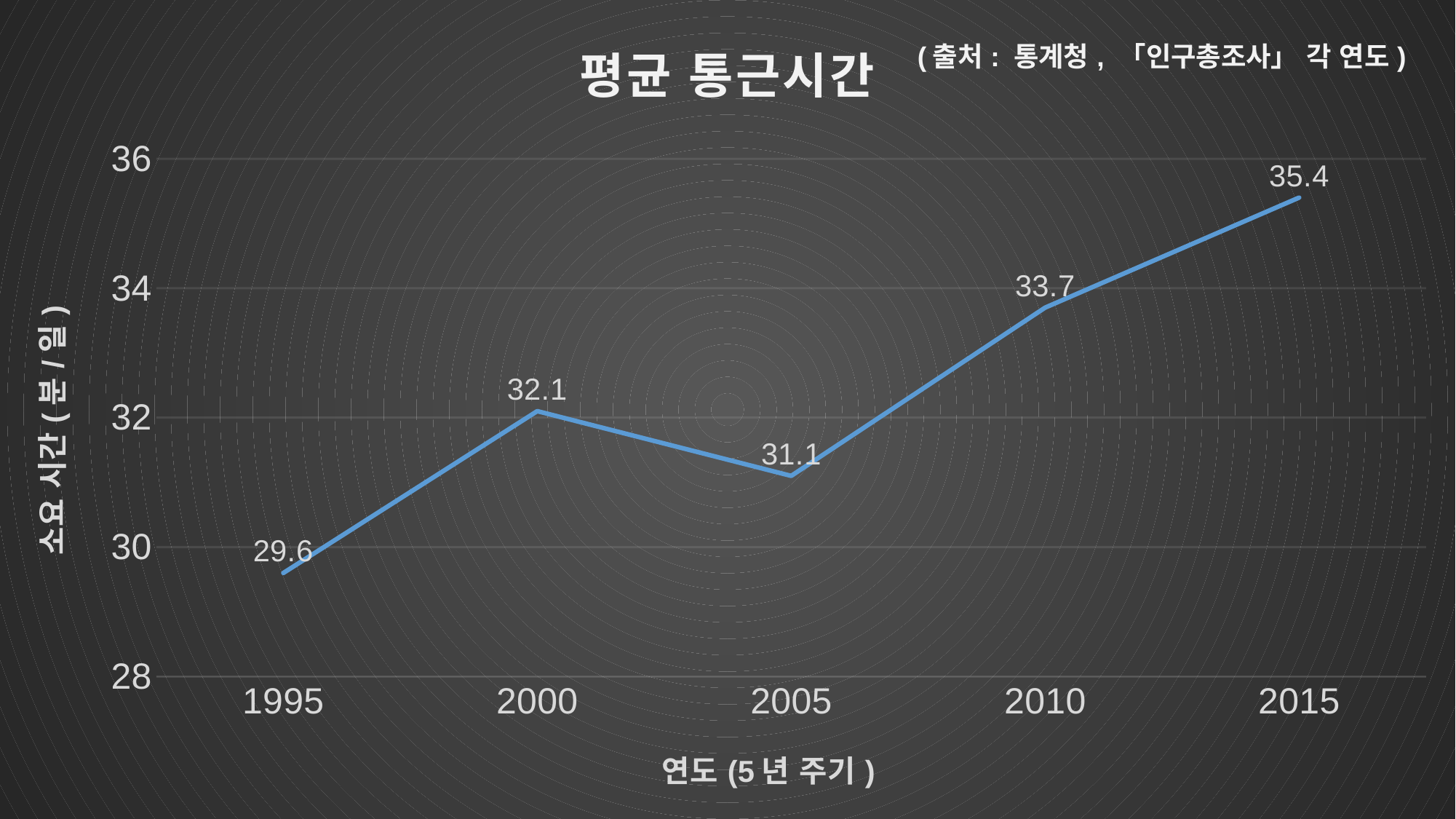

### Chart: 평균 통근시간

| Category | 평균 통근시간 |
|---|---|
| 1995 | 29.6 |
| 2000 | 32.1 |
| 2005 | 31.1 |
| 2010 | 33.7 |
| 2015 | 35.4 |